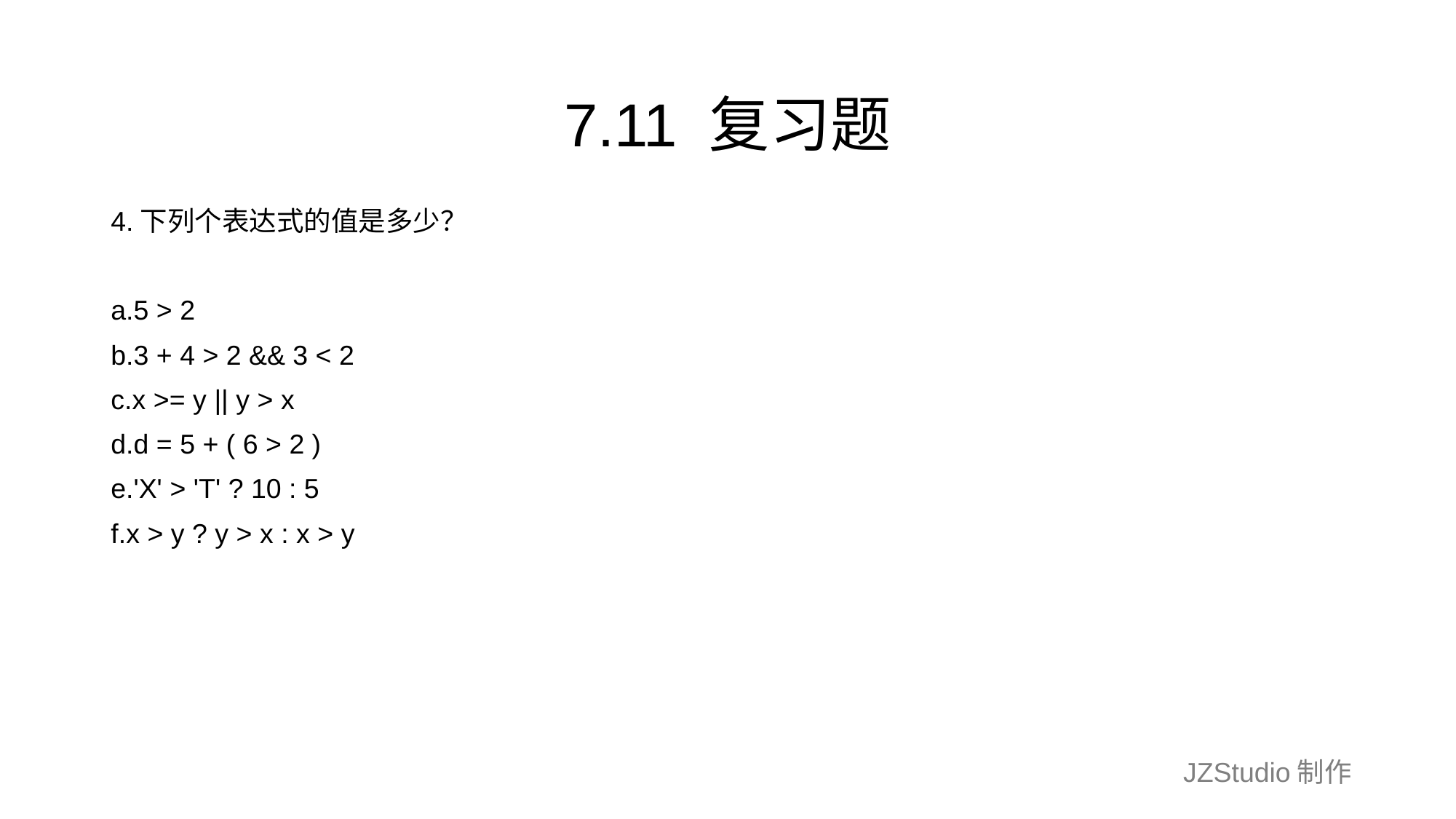

# 7.11 复习题
4.下列个表达式的值是多少？

a.5 > 2
b.3 + 4 > 2 && 3 < 2
c.x >= y || y > x
d.d = 5 + ( 6 > 2 )
e.'X' > 'T' ? 10 : 5
f.x > y ? y > x : x > y